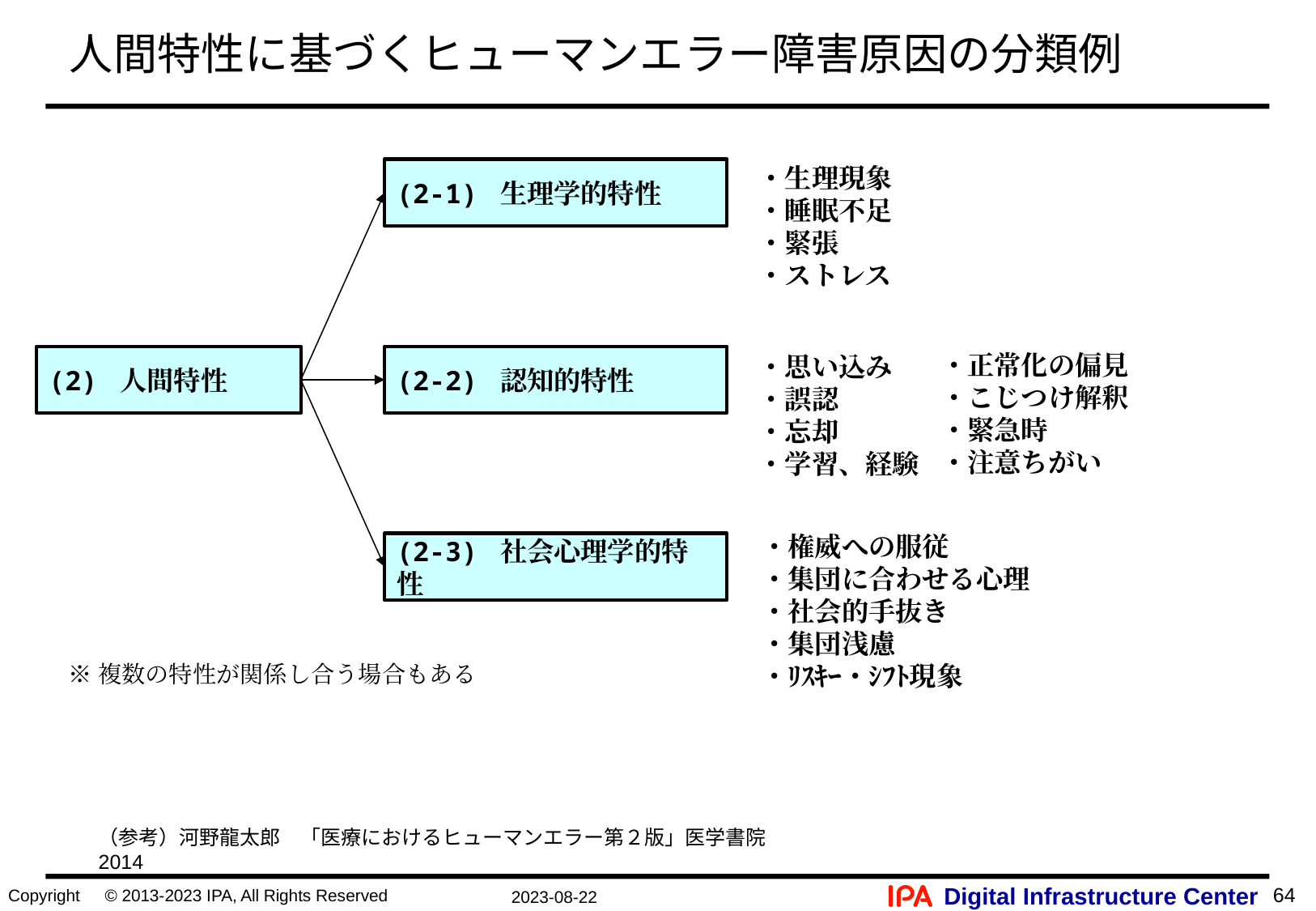

# 人間特性に基づくヒューマンエラー障害原因の分類例
・生理現象
・睡眠不足
・緊張
・ストレス
(2-1) 生理学的特性
・正常化の偏見
・こじつけ解釈
・緊急時
・注意ちがい
・思い込み
・誤認
・忘却
・学習、経験
(2) 人間特性
(2-2) 認知的特性
・権威への服従
・集団に合わせる心理
・社会的手抜き
・集団浅慮
・ﾘｽｷｰ・ｼﾌﾄ現象
(2-3) 社会心理学的特性
※複数の特性が関係し合う場合もある
（参考）河野龍太郎　「医療におけるヒューマンエラー第２版」医学書院2014